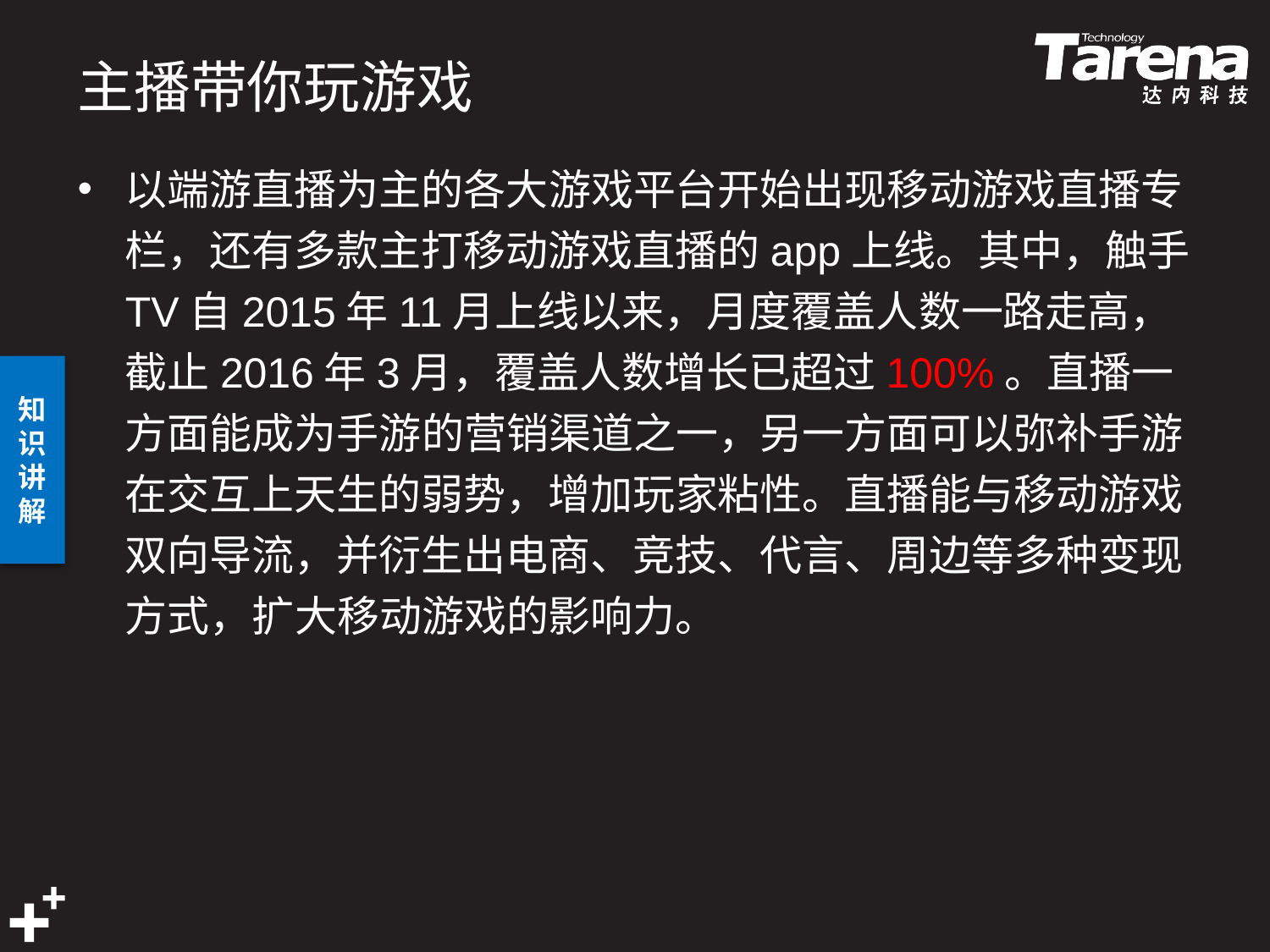

# 主播带你玩游戏
以端游直播为主的各大游戏平台开始出现移动游戏直播专栏，还有多款主打移动游戏直播的app上线。其中，触手TV自2015年11月上线以来，月度覆盖人数一路走高，截止2016年3月，覆盖人数增长已超过100%。直播一方面能成为手游的营销渠道之一，另一方面可以弥补手游在交互上天生的弱势，增加玩家粘性。直播能与移动游戏双向导流，并衍生出电商、竞技、代言、周边等多种变现方式，扩大移动游戏的影响力。